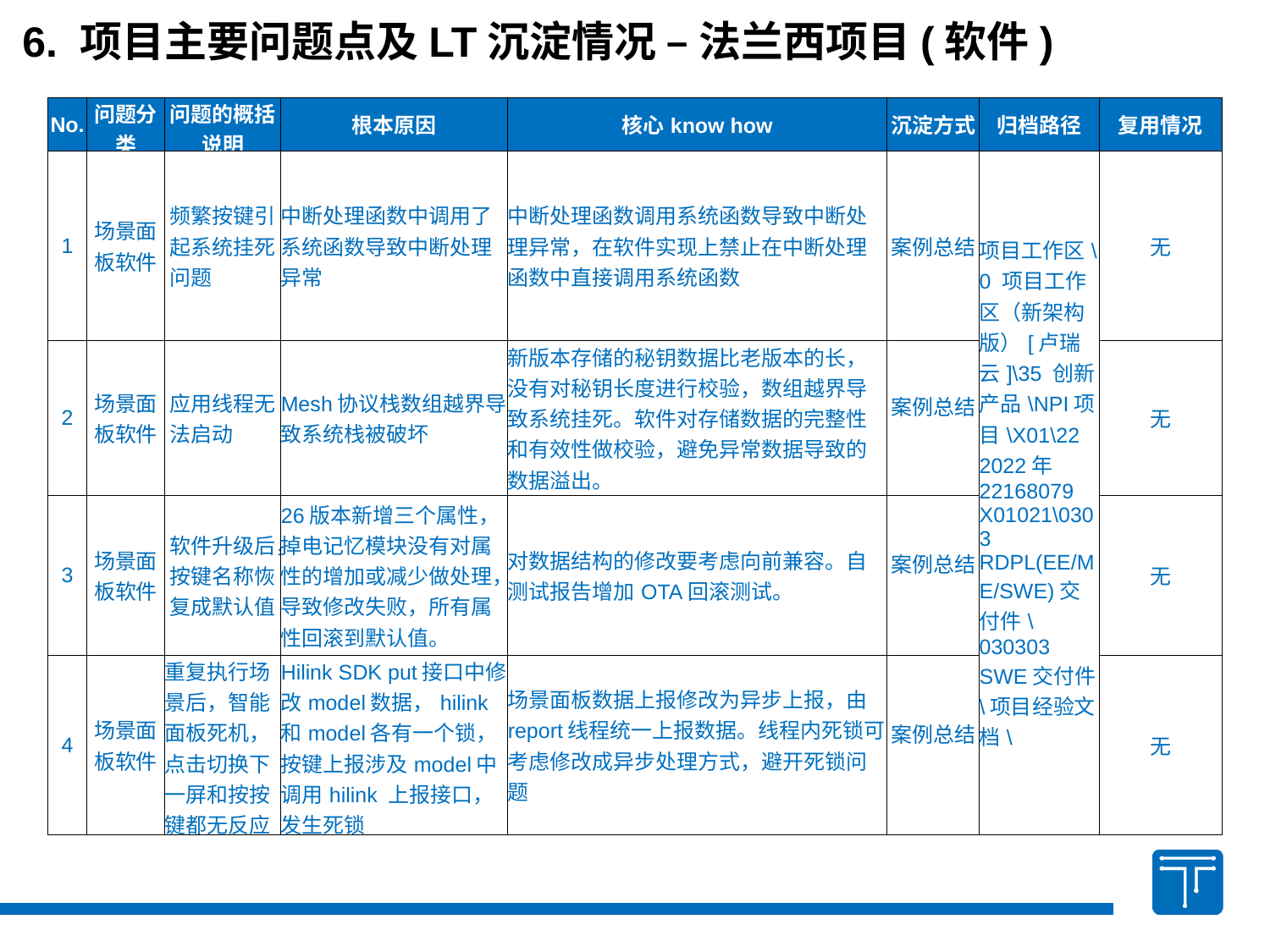

6. 项目主要问题点及LT沉淀情况 – 法兰西项目(软件)
| No. | 问题分类 | 问题的概括说明 | 根本原因 | 核心know how | 沉淀方式 | 归档路径 | 复用情况 |
| --- | --- | --- | --- | --- | --- | --- | --- |
| 1 | 场景面板软件 | 频繁按键引起系统挂死问题 | 中断处理函数中调用了系统函数导致中断处理异常 | 中断处理函数调用系统函数导致中断处理异常，在软件实现上禁止在中断处理函数中直接调用系统函数 | 案例总结 | 项目工作区\0 项目工作区（新架构版）[卢瑞云]\35 创新产品\NPI项目\X01\22 2022年 22168079 X01021\0303 RDPL(EE/ME/SWE)交付件\030303 SWE交付件\项目经验文档\ | 无 |
| 2 | 场景面板软件 | 应用线程无法启动 | Mesh协议栈数组越界导致系统栈被破坏 | 新版本存储的秘钥数据比老版本的长，没有对秘钥长度进行校验，数组越界导致系统挂死。软件对存储数据的完整性和有效性做校验，避免异常数据导致的数据溢出。 | 案例总结 |  | 无 |
| 3 | 场景面板软件 | 软件升级后，按键名称恢复成默认值 | 26版本新增三个属性，掉电记忆模块没有对属性的增加或减少做处理，导致修改失败，所有属性回滚到默认值。 | 对数据结构的修改要考虑向前兼容。自测试报告增加OTA回滚测试。 | 案例总结 |  | 无 |
| 4 | 场景面板软件 | 重复执行场景后，智能面板死机，点击切换下一屏和按按键都无反应 | Hilink SDK put接口中修改model数据，hilink和model各有一个锁，按键上报涉及model中调用hilink 上报接口，发生死锁 | 场景面板数据上报修改为异步上报，由report线程统一上报数据。线程内死锁可考虑修改成异步处理方式，避开死锁问题 | 案例总结 |  | 无 |